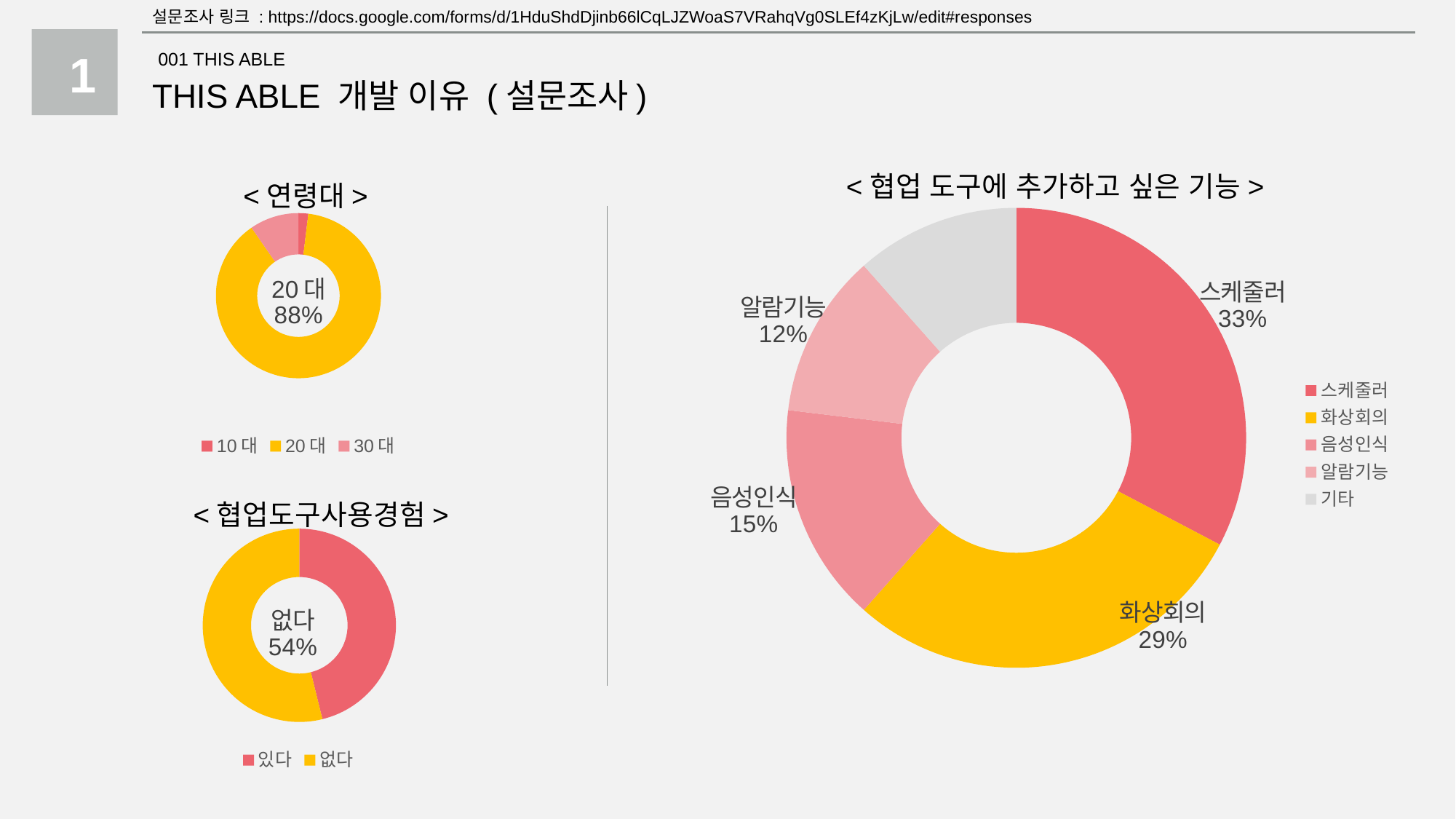

설문조사 링크 : https://docs.google.com/forms/d/1HduShdDjinb66lCqLJZWoaS7VRahqVg0SLEf4zKjLw/edit#responses

1
001 THIS ABLE
THIS ABLE 개발 이유 (설문조사)

### Chart: <협업 도구에 추가하고 싶은 기능>

| Category | 추가되면 좋을기능 |
|---|---|
| 스케줄러 | 17.0 |
| 화상회의 | 15.0 |
| 음성인식 | 8.0 |
| 알람기능 | 6.0 |
| 기타 | 6.0 |

### Chart: <연령대>

| Category | 연령대 |
|---|---|
| 10대 | 1.0 |
| 20대 | 46.0 |
| 30대 | 5.0 |
| 40대이상 | 0.0 |

### Chart: <협업도구사용경험>

| Category | 협업도구사용경험 |
|---|---|
| 있다 | 24.0 |
| 없다 | 28.0 |